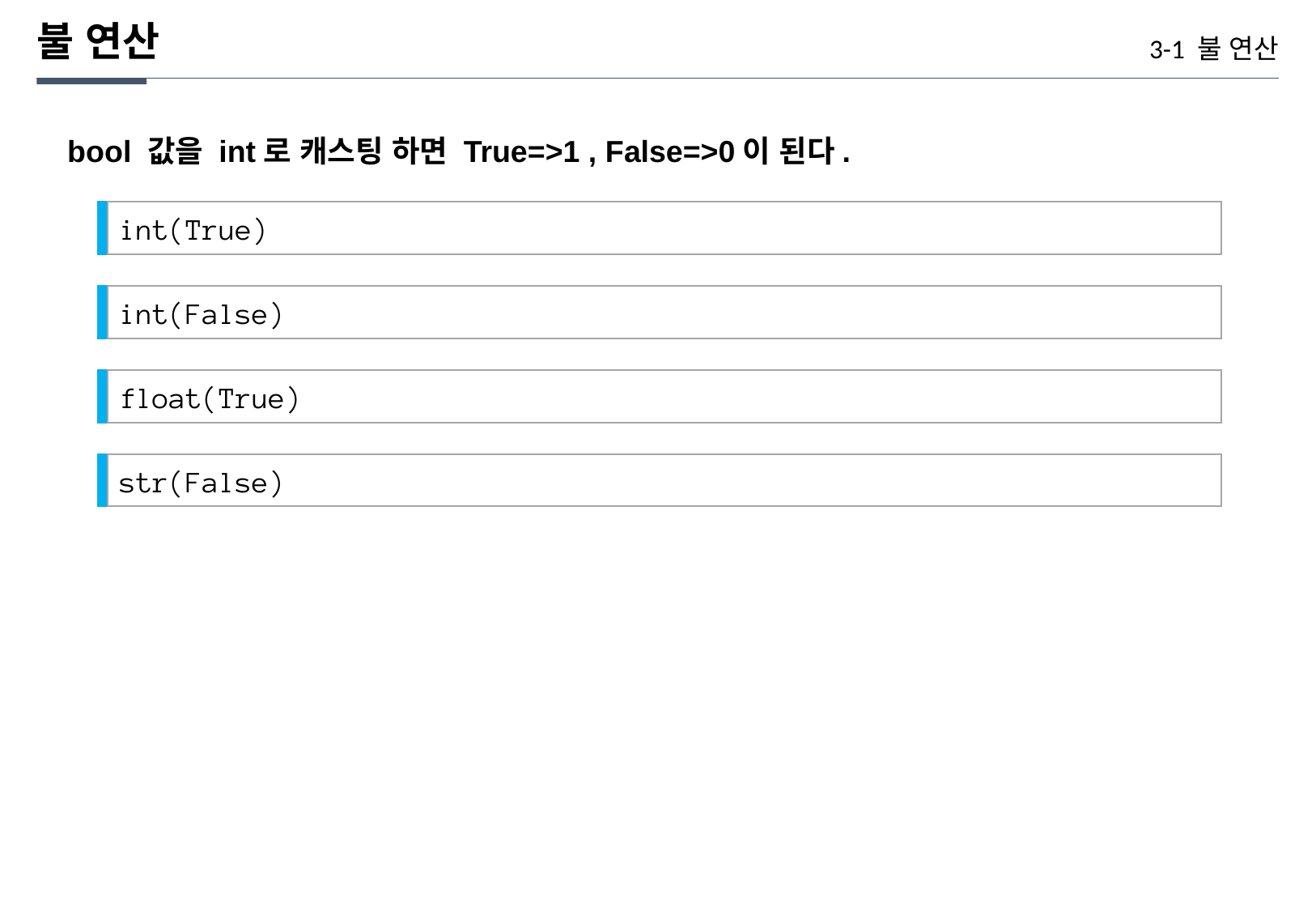

불 연산
3-1 불 연산
bool 값을 int로 캐스팅 하면 True=>1 , False=>0이 된다.

int(True)

int(False)

float(True)

str(False)